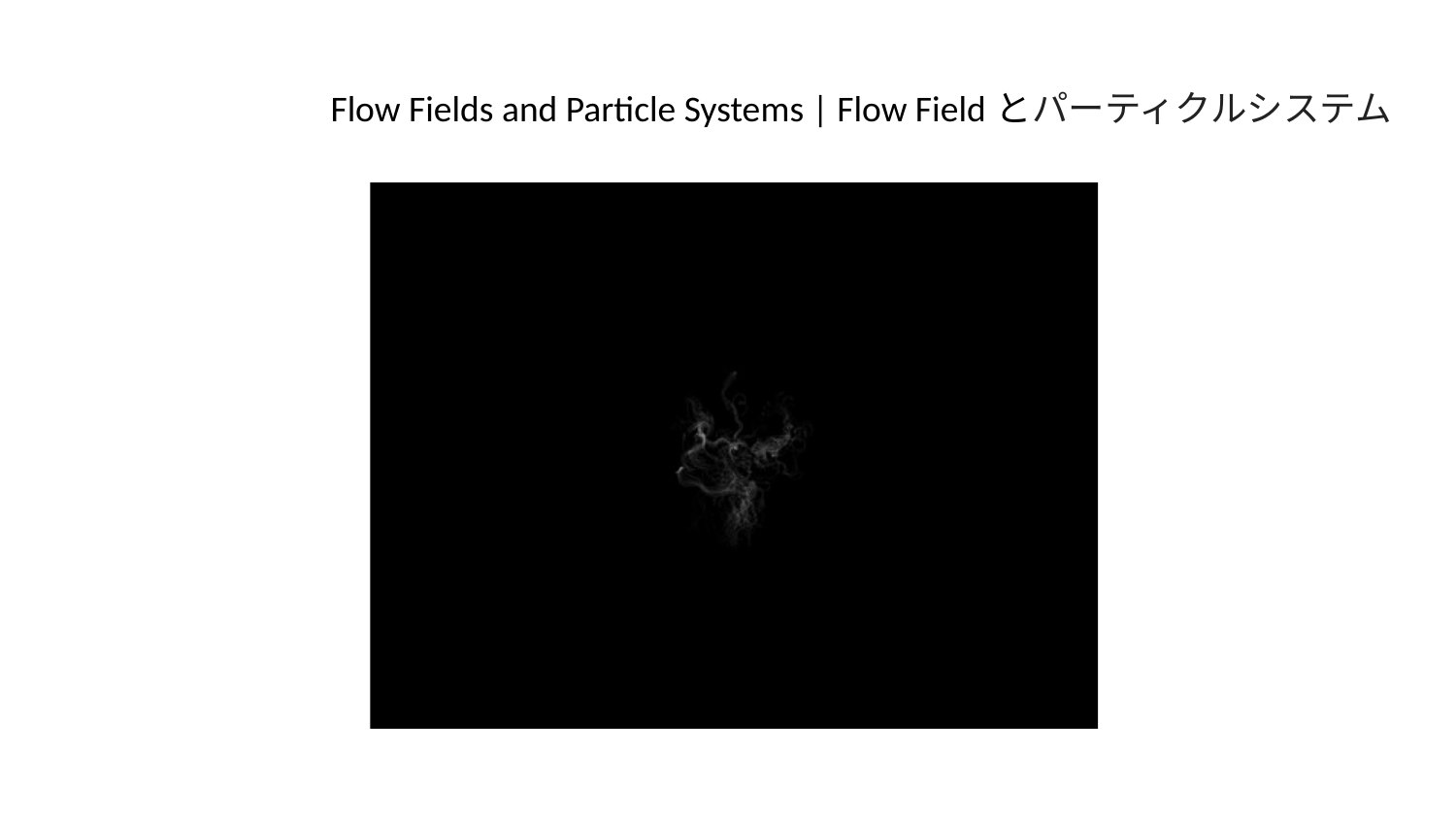

# Flow Fields and Particle Systems | Flow Fieldとパーティクルシステム